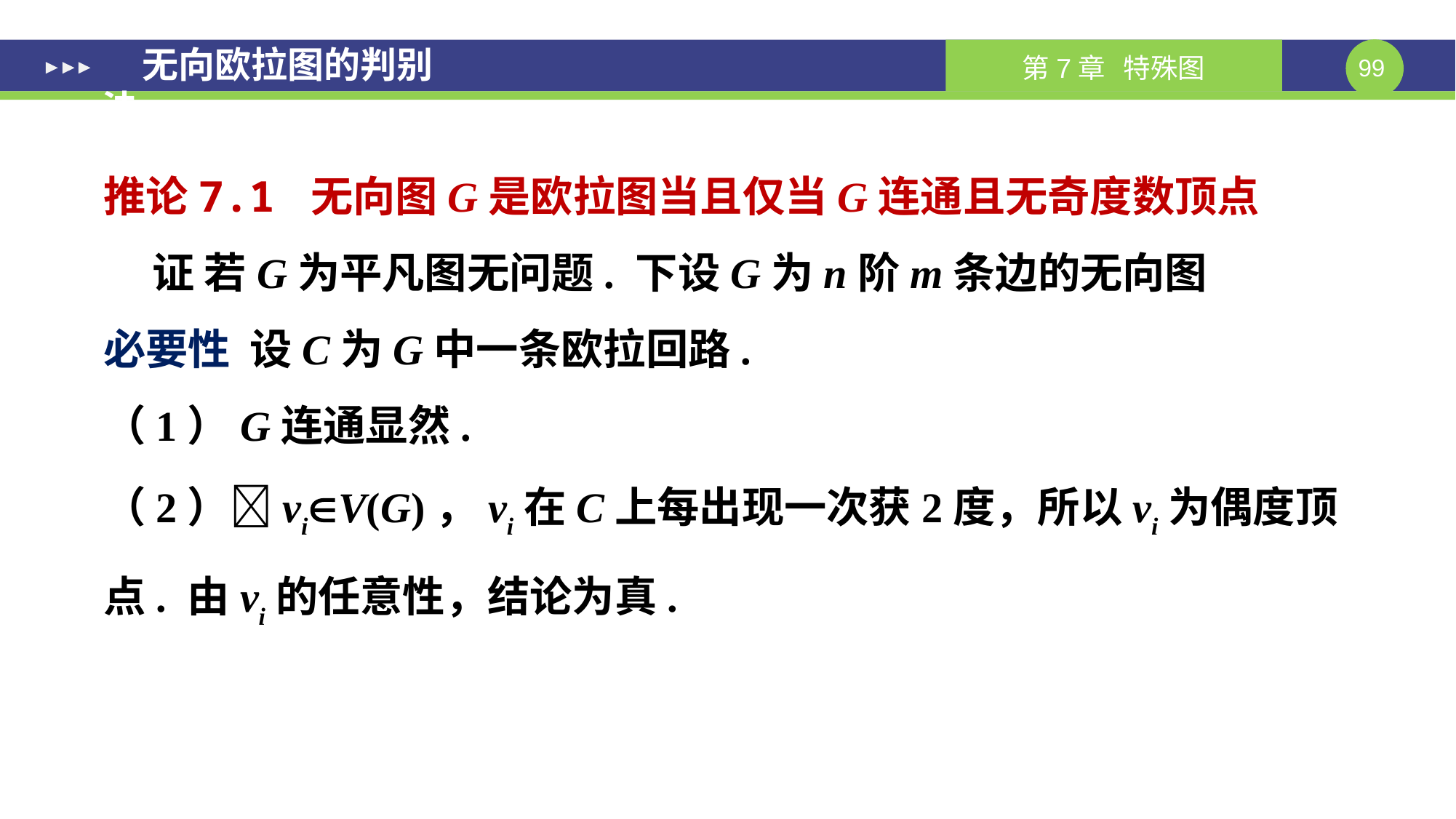

无向欧拉图的判别法
推论7.1 无向图G是欧拉图当且仅当G连通且无奇度数顶点
    证 若G为平凡图无问题. 下设G为n阶m条边的无向图
必要性  设C为G中一条欧拉回路.
（1）G连通显然.
（2）∀vi∈V(G)，vi在C上每出现一次获2度，所以vi为偶度顶点. 由vi的任意性，结论为真.